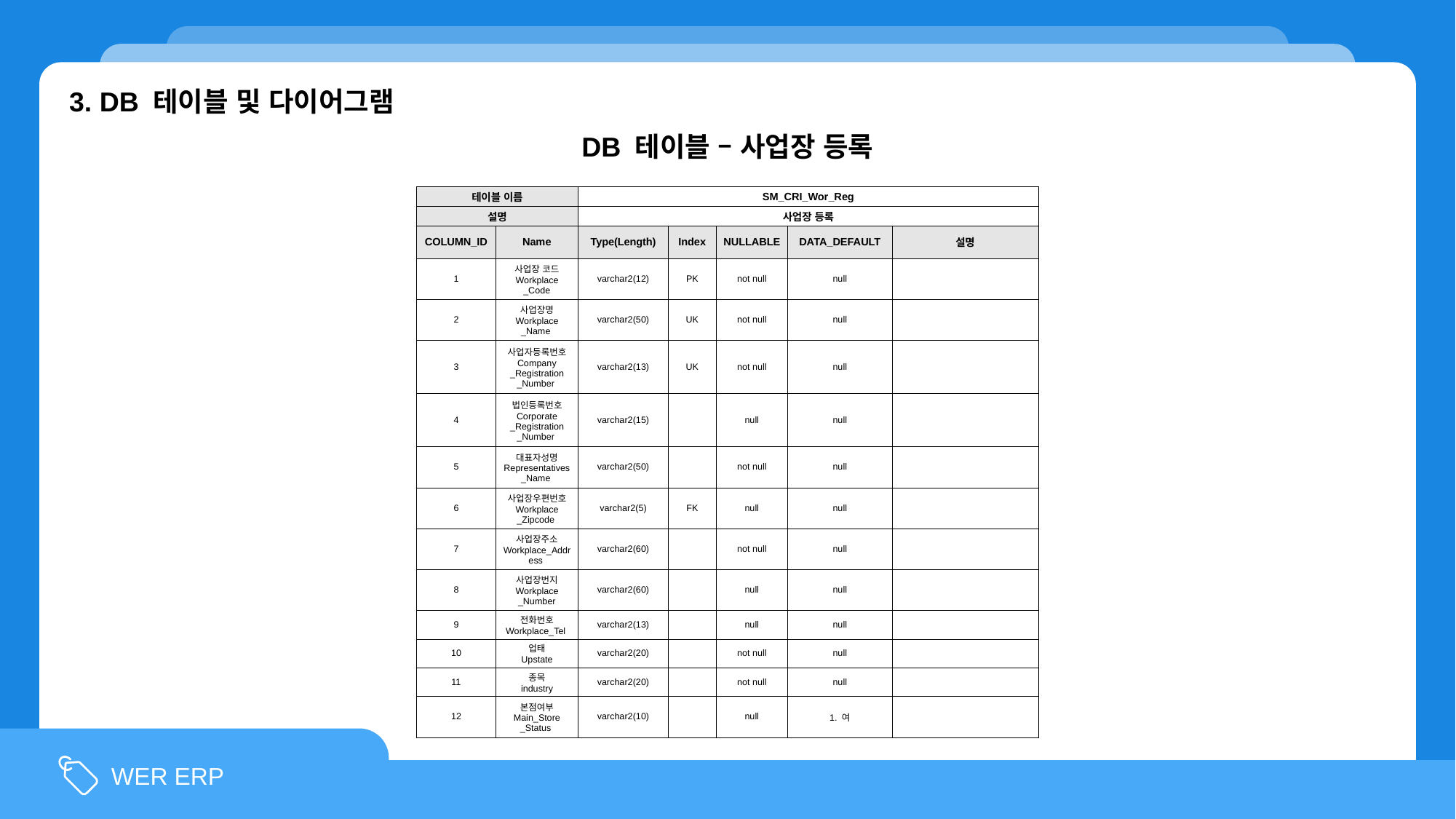

3. DB 테이블 및 다이어그램
DB 테이블 – 사업장 등록
| 테이블 이름 |  | SM\_CRI\_Wor\_Reg |  |  |  |  |
| --- | --- | --- | --- | --- | --- | --- |
| 설명 |  | 사업장 등록 |  |  |  |  |
| COLUMN\_ID | Name | Type(Length) | Index | NULLABLE | DATA\_DEFAULT | 설명 |
| 1 | 사업장 코드 Workplace \_Code | varchar2(12) | PK | not null | null |  |
| 2 | 사업장명 Workplace \_Name | varchar2(50) | UK | not null | null |  |
| 3 | 사업자등록번호 Company \_Registration \_Number | varchar2(13) | UK | not null | null |  |
| 4 | 법인등록번호 Corporate \_Registration \_Number | varchar2(15) |  | null | null |  |
| 5 | 대표자성명 Representatives\_Name | varchar2(50) |  | not null | null |  |
| 6 | 사업장우편번호 Workplace \_Zipcode | varchar2(5) | FK | null | null |  |
| 7 | 사업장주소 Workplace\_Address | varchar2(60) |  | not null | null |  |
| 8 | 사업장번지 Workplace \_Number | varchar2(60) |  | null | null |  |
| 9 | 전화번호 Workplace\_Tel | varchar2(13) |  | null | null |  |
| 10 | 업태 Upstate | varchar2(20) |  | not null | null |  |
| 11 | 종목 industry | varchar2(20) |  | not null | null |  |
| 12 | 본점여부 Main\_Store \_Status | varchar2(10) |  | null | 1. 여 |  |

WER ERP